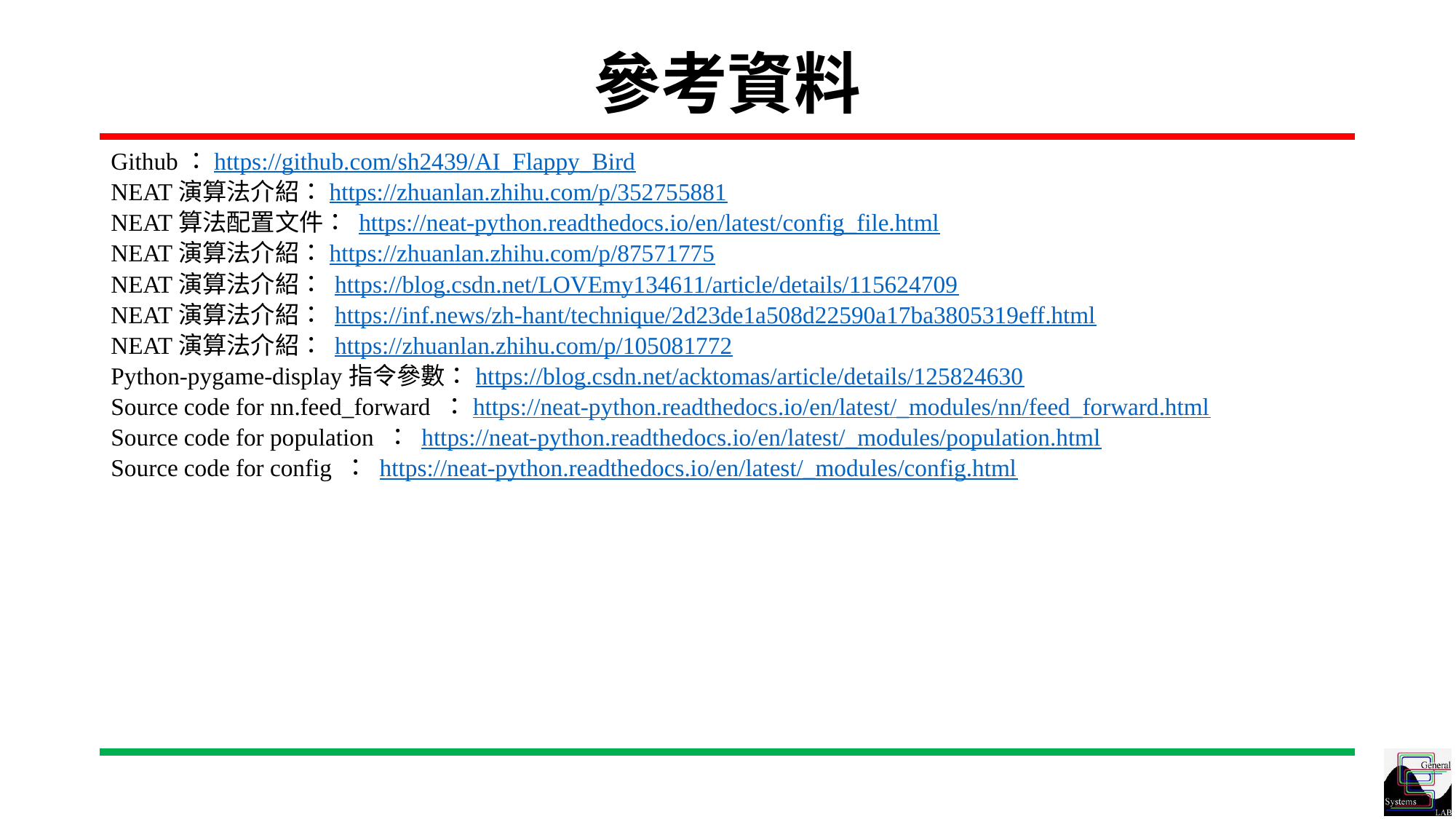

# 參考資料
Github：https://github.com/sh2439/AI_Flappy_Bird
NEAT演算法介紹：https://zhuanlan.zhihu.com/p/352755881
NEAT算法配置文件： https://neat-python.readthedocs.io/en/latest/config_file.html
NEAT演算法介紹：https://zhuanlan.zhihu.com/p/87571775
NEAT演算法介紹： https://blog.csdn.net/LOVEmy134611/article/details/115624709
NEAT演算法介紹： https://inf.news/zh-hant/technique/2d23de1a508d22590a17ba3805319eff.html
NEAT演算法介紹： https://zhuanlan.zhihu.com/p/105081772
Python-pygame-display指令參數：https://blog.csdn.net/acktomas/article/details/125824630
Source code for nn.feed_forward ：https://neat-python.readthedocs.io/en/latest/_modules/nn/feed_forward.html
Source code for population ： https://neat-python.readthedocs.io/en/latest/_modules/population.html
Source code for config ： https://neat-python.readthedocs.io/en/latest/_modules/config.html